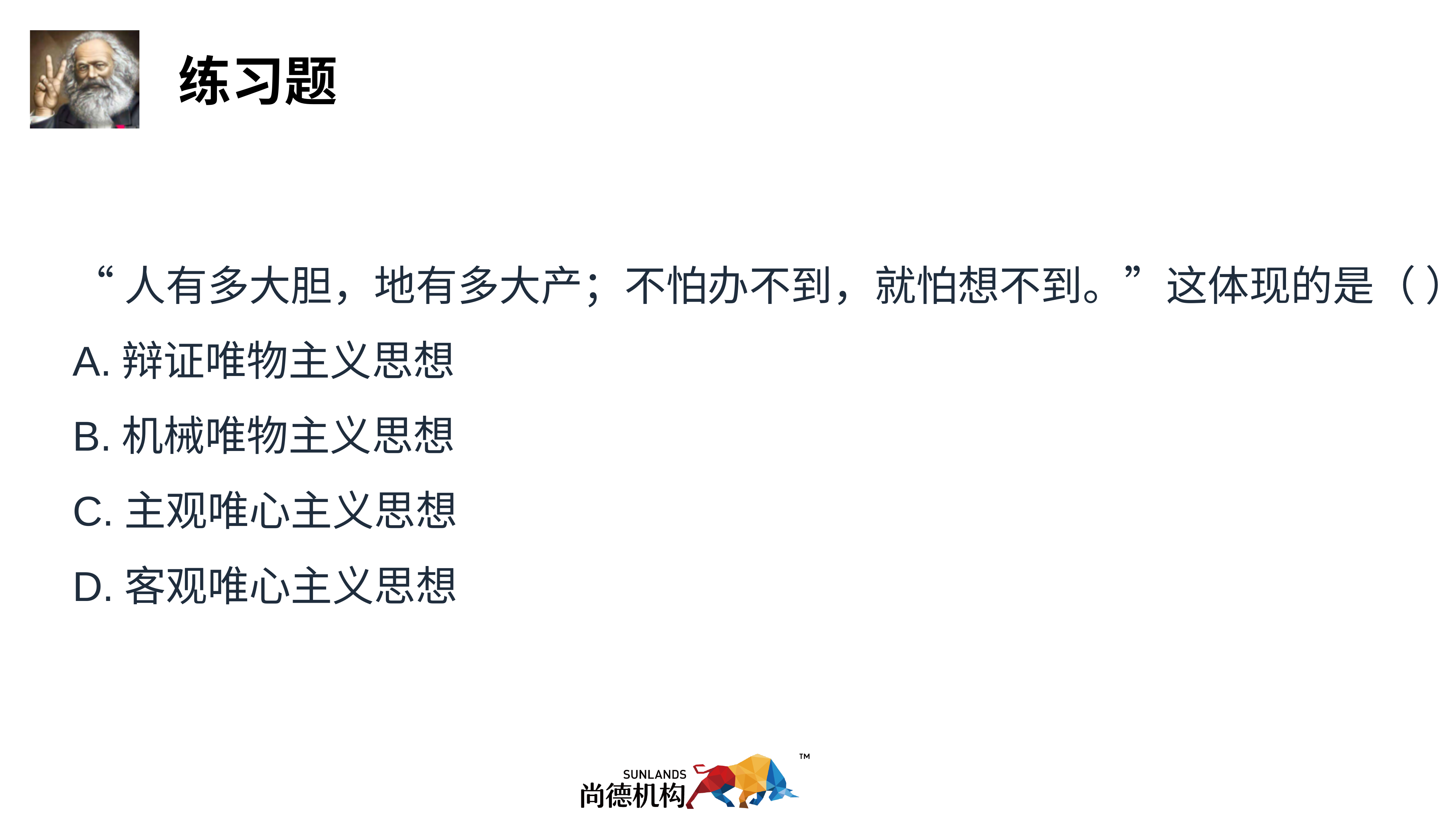

“人有多大胆，地有多大产；不怕办不到，就怕想不到。”这体现的是（ ）
A.辩证唯物主义思想
B.机械唯物主义思想
C.主观唯心主义思想
D.客观唯心主义思想